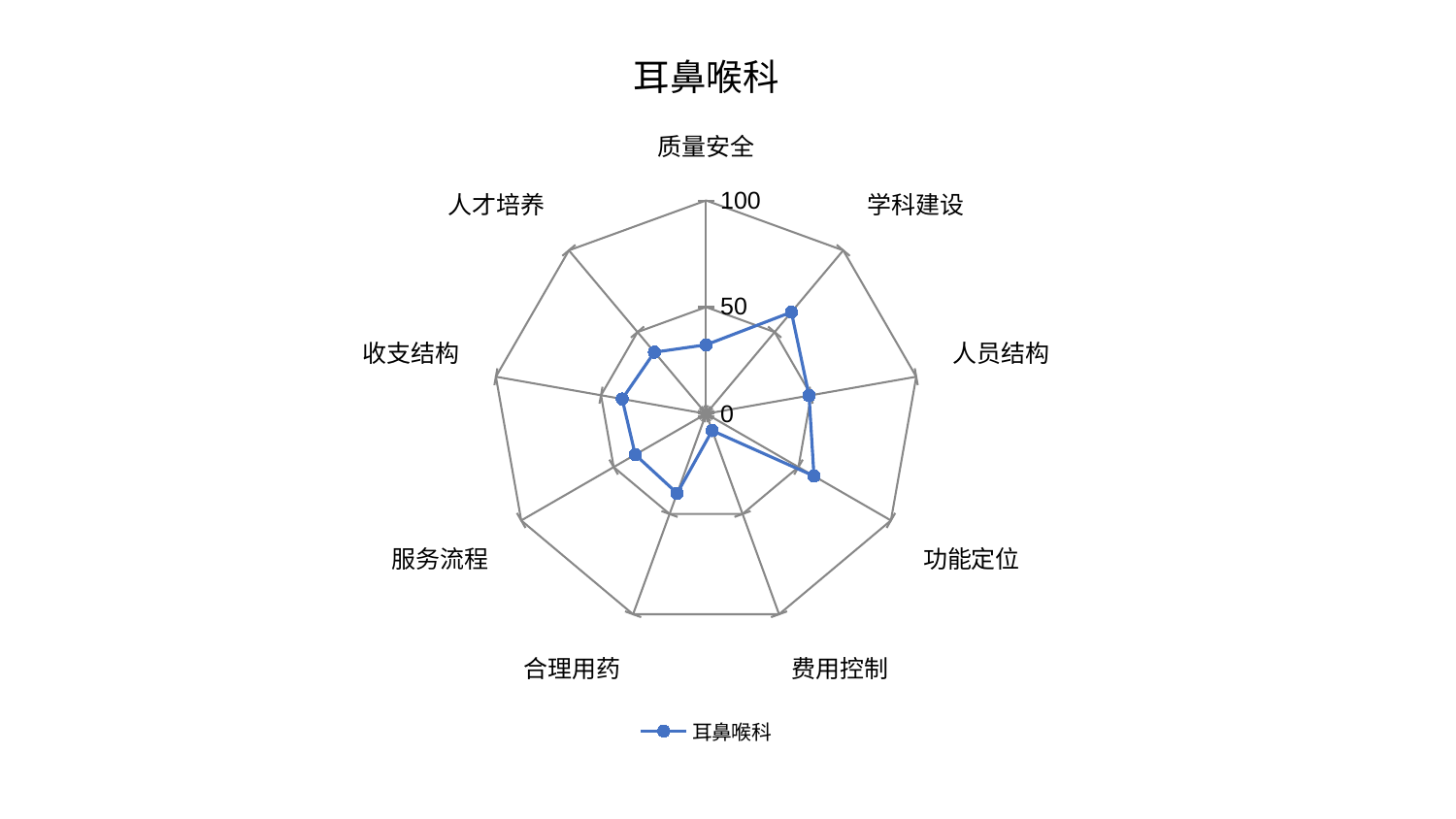

### Chart: 耳鼻喉科

| Category | 耳鼻喉科 |
|---|---|
| 质量安全 | 32.339481083091925 |
| 学科建设 | 62.199753174259584 |
| 人员结构 | 48.99869708989179 |
| 功能定位 | 58.406127041484936 |
| 费用控制 | 8.398126470585256 |
| 合理用药 | 39.65778588264797 |
| 服务流程 | 38.34386263682365 |
| 收支结构 | 39.91659304755684 |
| 人才培养 | 37.688353453498856 |
89